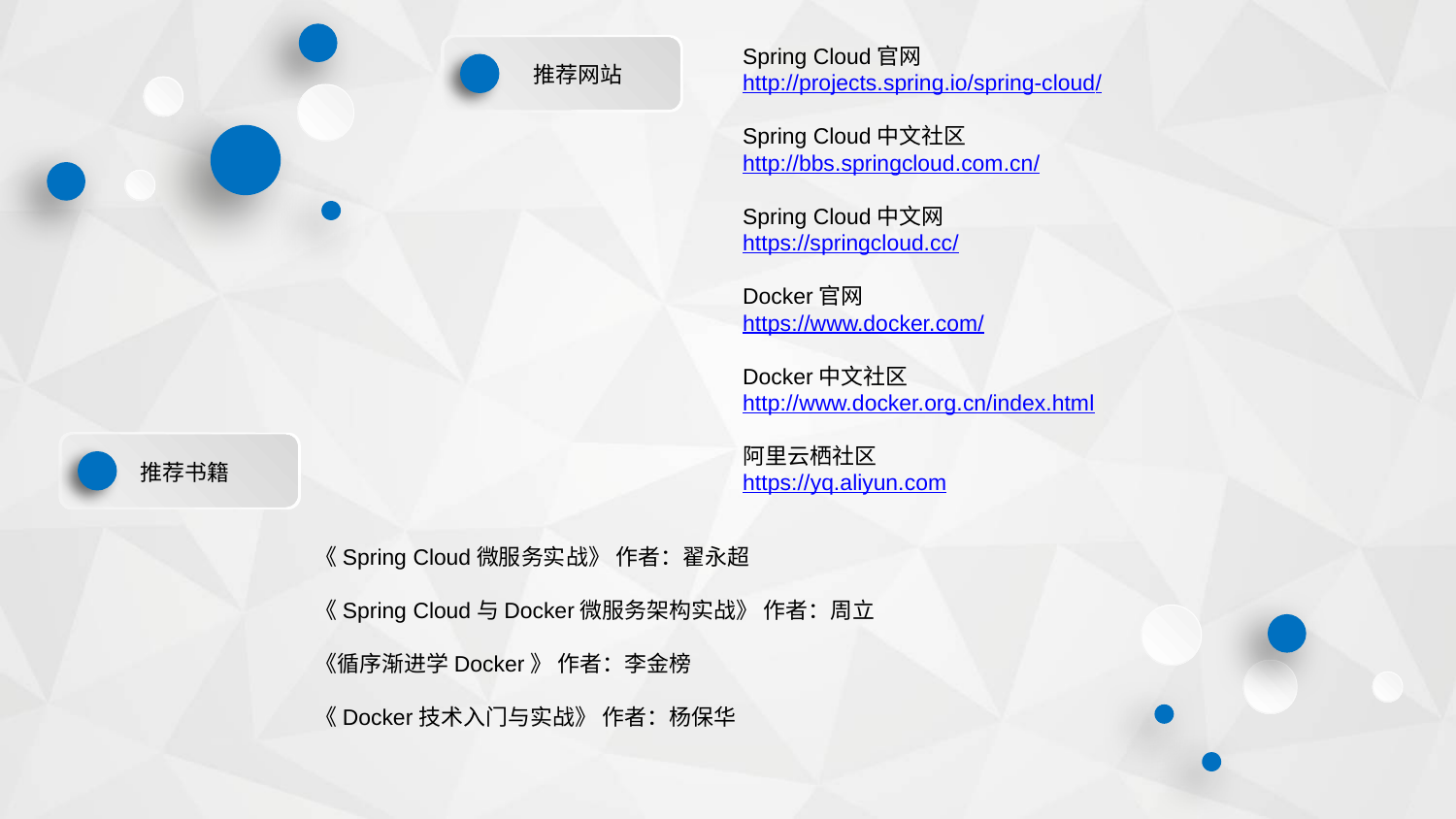

Spring Cloud官网
http://projects.spring.io/spring-cloud/

Spring Cloud中文社区
http://bbs.springcloud.com.cn/

Spring Cloud中文网
https://springcloud.cc/

Docker官网
https://www.docker.com/

Docker中文社区
http://www.docker.org.cn/index.html

阿里云栖社区
https://yq.aliyun.com
推荐网站

推荐书籍
《Spring Cloud微服务实战》 作者：翟永超

《Spring Cloud与Docker微服务架构实战》 作者：周立

《循序渐进学Docker》 作者：李金榜

《Docker技术入门与实战》 作者：杨保华